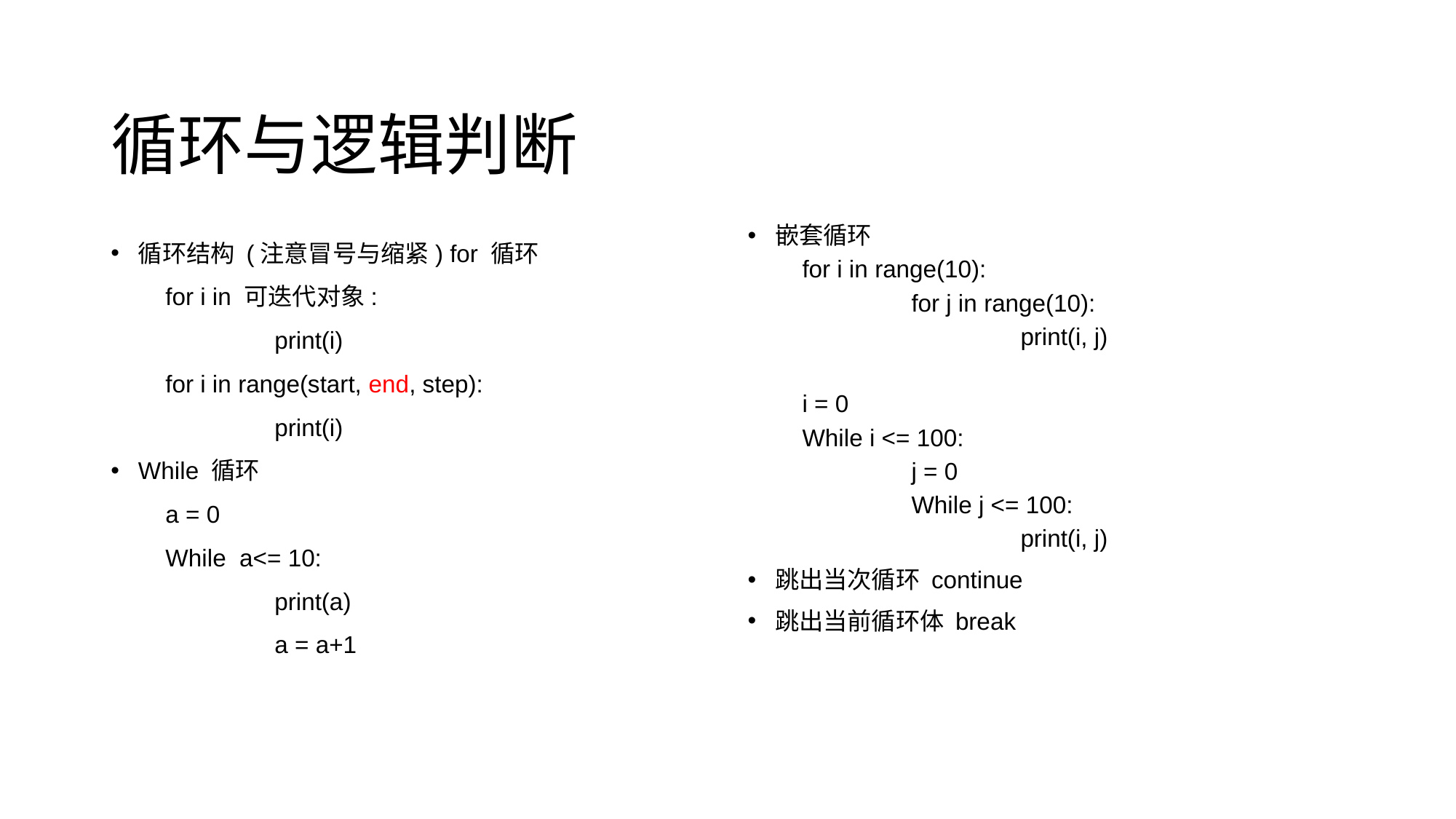

# 循环与逻辑判断
循环结构 (注意冒号与缩紧) for 循环
for i in 可迭代对象:
	print(i)
for i in range(start, end, step):
	print(i)
While 循环
a = 0
While  a<= 10:
	print(a)
	a = a+1

嵌套循环
for i in range(10):
	for j in range(10):
		print(i, j)

i = 0
While i <= 100:
	j = 0
	While j <= 100:
		print(i, j)
跳出当次循环 continue
跳出当前循环体 break